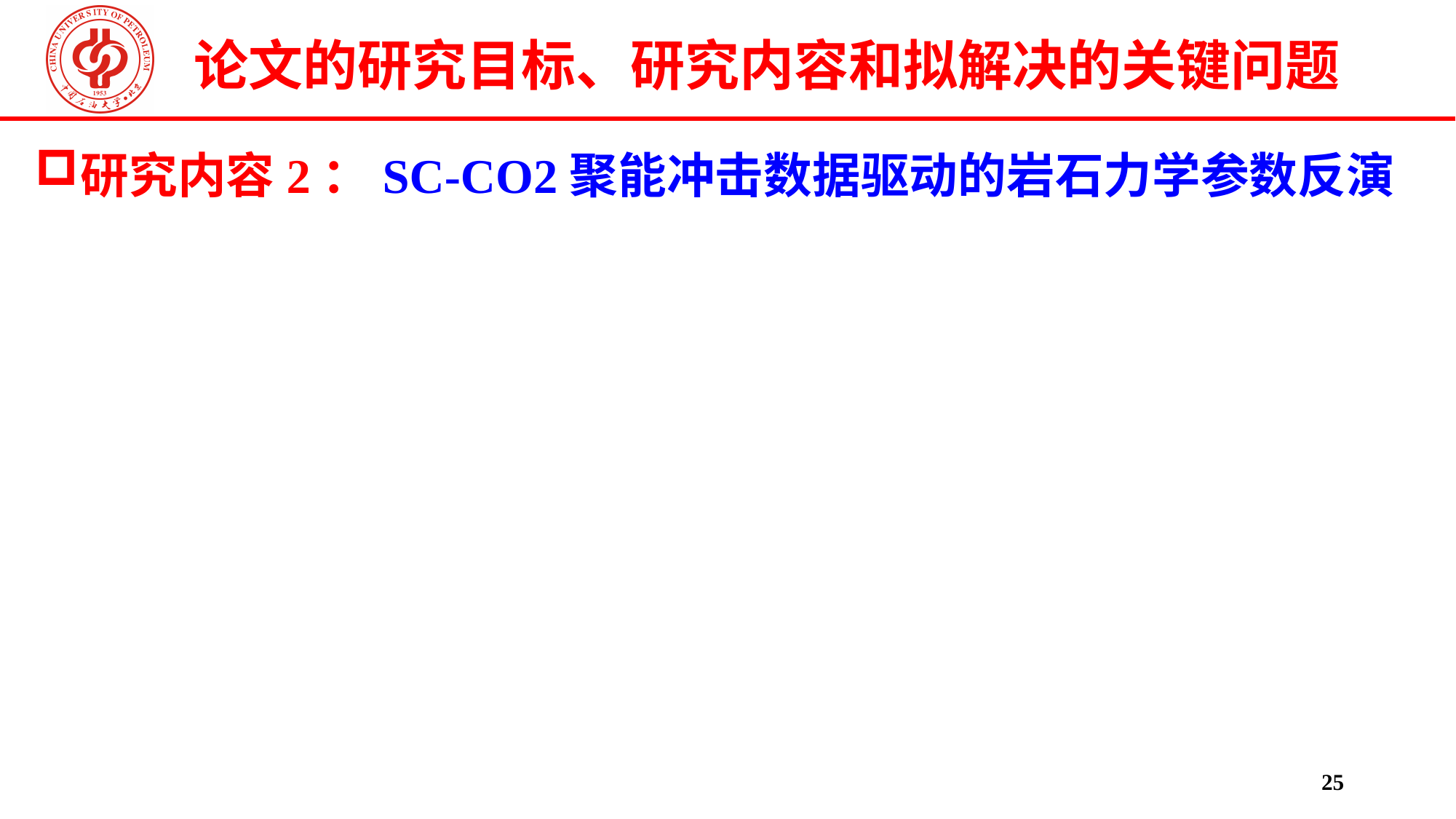

论文的研究目标、研究内容和拟解决的关键问题
汇报提纲
研究内容2：SC-CO2聚能冲击数据驱动的岩石力学参数反演

25